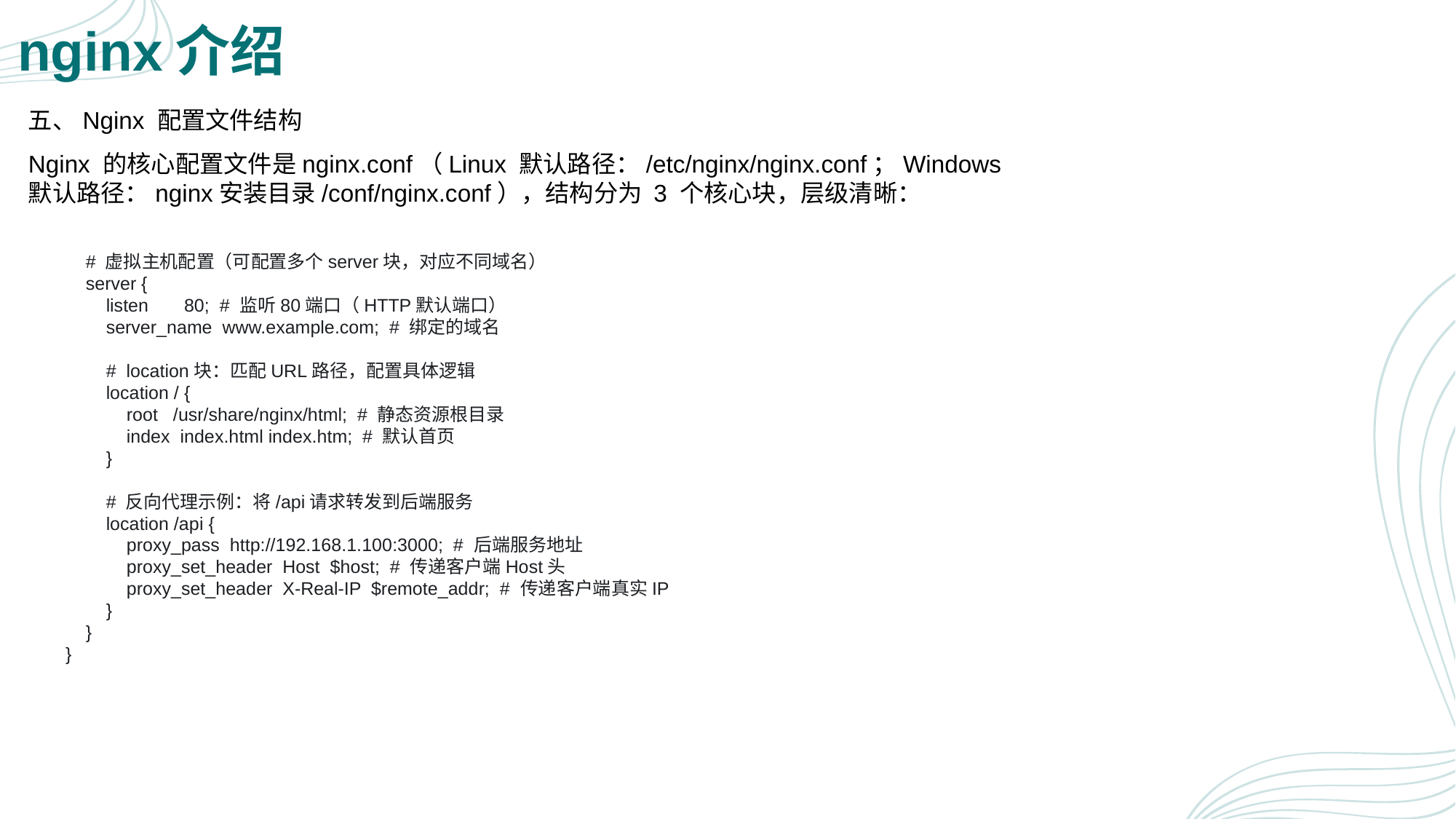

# nginx介绍
五、Nginx 配置文件结构
Nginx 的核心配置文件是nginx.conf（Linux 默认路径：/etc/nginx/nginx.conf；Windows 默认路径：nginx安装目录/conf/nginx.conf），结构分为 3 个核心块，层级清晰：
    # 虚拟主机配置（可配置多个server块，对应不同域名）
    server {
        listen       80;  # 监听80端口（HTTP默认端口）
        server_name  www.example.com;  # 绑定的域名

        #  location块：匹配URL路径，配置具体逻辑
        location / {
            root   /usr/share/nginx/html;  # 静态资源根目录
            index  index.html index.htm;  # 默认首页
        }

        # 反向代理示例：将/api请求转发到后端服务
        location /api {
            proxy_pass  http://192.168.1.100:3000;  # 后端服务地址
            proxy_set_header  Host  $host;  # 传递客户端Host头
            proxy_set_header  X-Real-IP  $remote_addr;  # 传递客户端真实IP
        }
    }
}